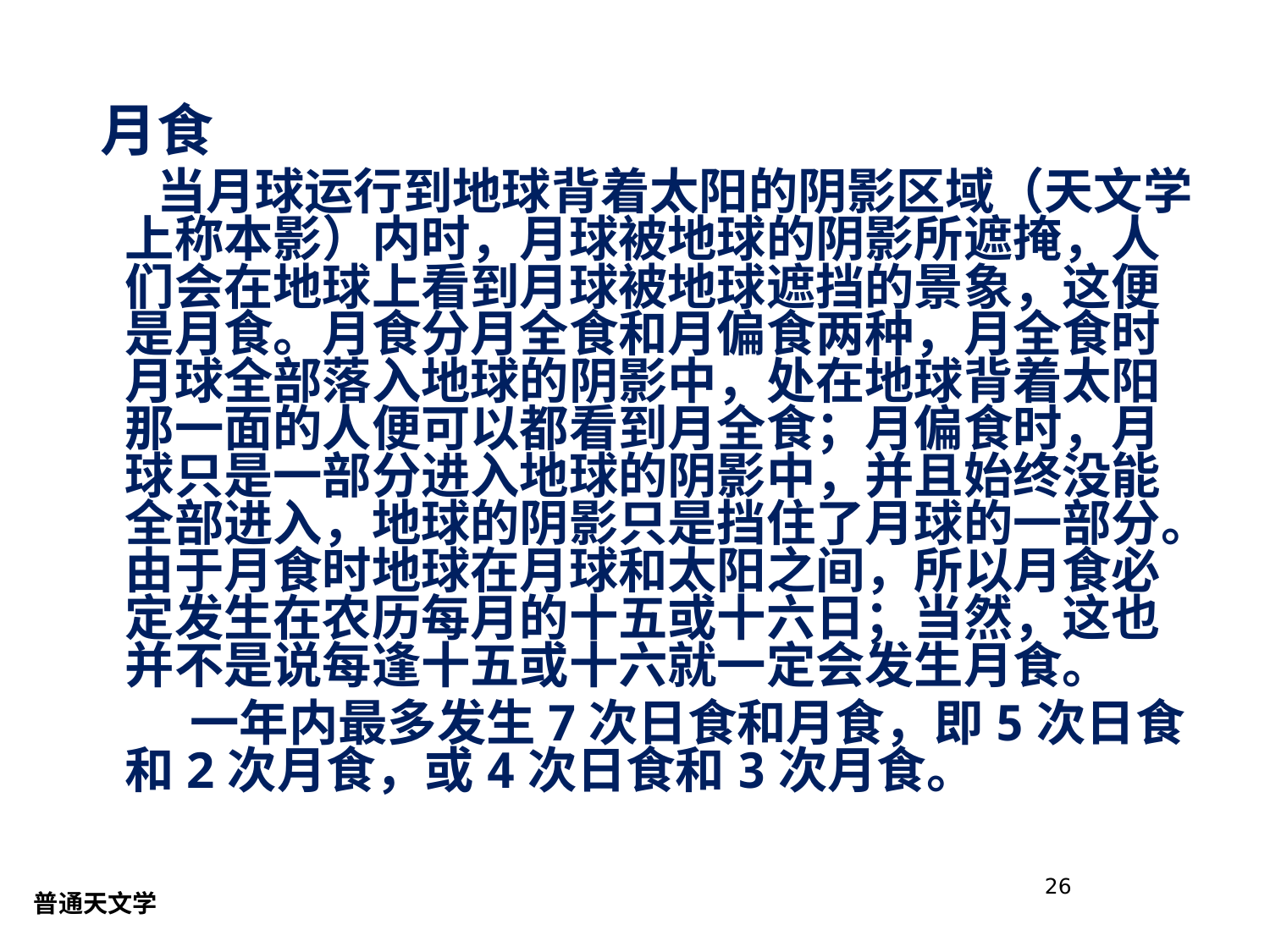

月食
      当月球运行到地球背着太阳的阴影区域（天文学上称本影）内时，月球被地球的阴影所遮掩，人们会在地球上看到月球被地球遮挡的景象，这便是月食。月食分月全食和月偏食两种，月全食时月球全部落入地球的阴影中，处在地球背着太阳那一面的人便可以都看到月全食；月偏食时，月球只是一部分进入地球的阴影中，并且始终没能全部进入，地球的阴影只是挡住了月球的一部分。由于月食时地球在月球和太阳之间，所以月食必定发生在农历每月的十五或十六日；当然，这也并不是说每逢十五或十六就一定会发生月食。
         一年内最多发生7次日食和月食，即5次日食和2次月食，或4次日食和3次月食。

26
普通天文学